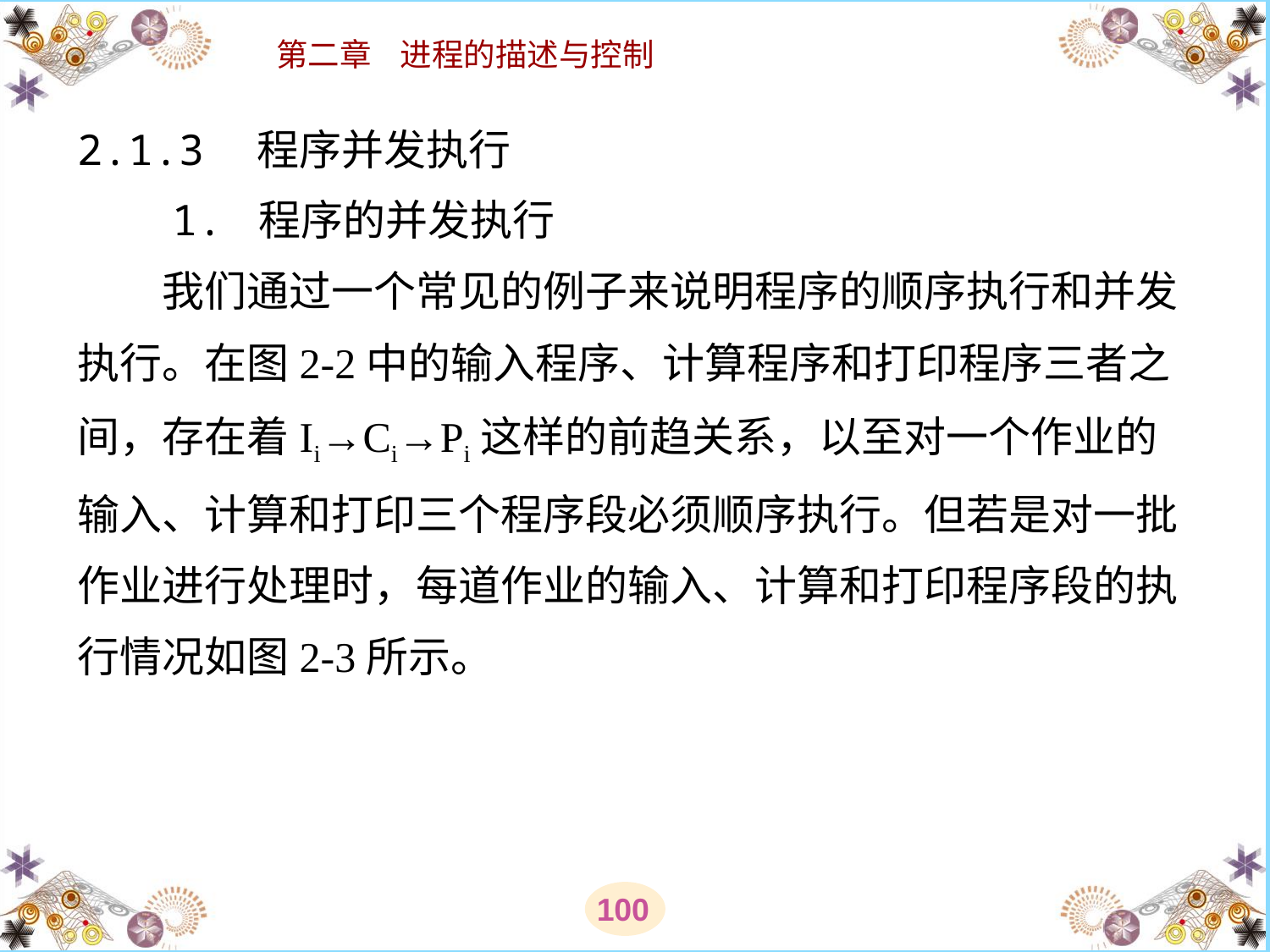

# 2.1.3　程序并发执行 　　1. 程序的并发执行 　　我们通过一个常见的例子来说明程序的顺序执行和并发执行。在图2-2中的输入程序、计算程序和打印程序三者之间，存在着Ii→Ci→Pi这样的前趋关系，以至对一个作业的输入、计算和打印三个程序段必须顺序执行。但若是对一批作业进行处理时，每道作业的输入、计算和打印程序段的执行情况如图2-3所示。